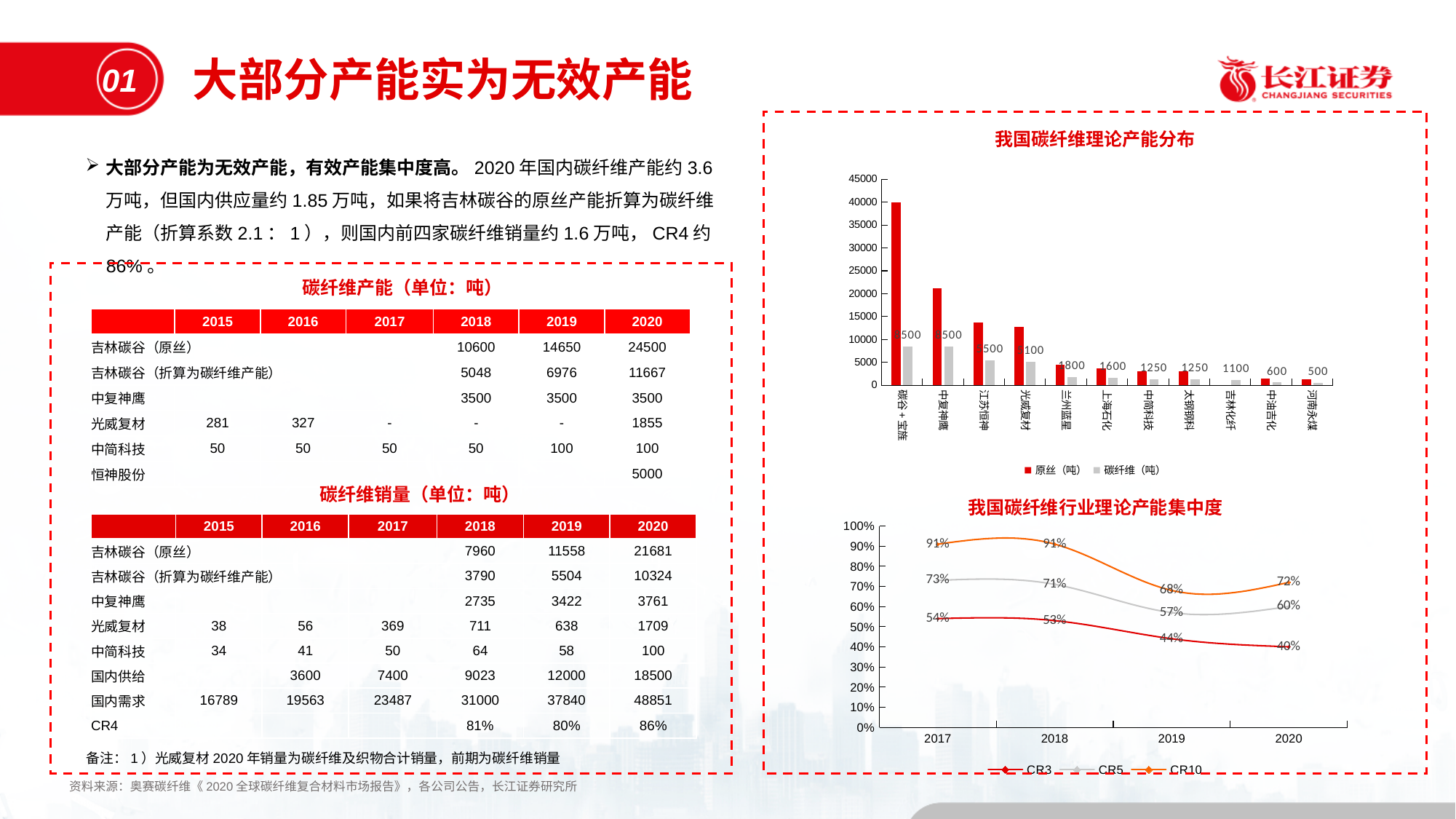

大部分产能实为无效产能
01

我国碳纤维理论产能分布
大部分产能为无效产能，有效产能集中度高。2020年国内碳纤维产能约3.6万吨，但国内供应量约1.85万吨，如果将吉林碳谷的原丝产能折算为碳纤维产能（折算系数2.1：1），则国内前四家碳纤维销量约1.6万吨，CR4约86%。

### Chart

| Category | 原丝（吨） | 碳纤维（吨） |
|---|---|---|
| 碳谷+宝旌 | 40000.0 | 8500.0 |
| 中复神鹰 | 21250.0 | 8500.0 |
| 江苏恒神 | 13750.0 | 5500.0 |
| 光威复材 | 12750.0 | 5100.0 |
| 兰州蓝星 | 4500.0 | 1800.0 |
| 上海石化 | 3750.0 | 1600.0 |
| 中简科技 | 3125.0 | 1250.0 |
| 太钢钢科 | 3125.0 | 1250.0 |
| 吉林化纤 | None | 1100.0 |
| 中油吉化 | 1500.0 | 600.0 |
| 河南永煤 | 1250.0 | 500.0 |
碳纤维产能（单位：吨）
|  | 2015 | 2016 | 2017 | 2018 | 2019 | 2020 |
| --- | --- | --- | --- | --- | --- | --- |
| 吉林碳谷（原丝） |  |  |  | 10600 | 14650 | 24500 |
| 吉林碳谷（折算为碳纤维产能） |  |  |  | 5048 | 6976 | 11667 |
| 中复神鹰 |  |  |  | 3500 | 3500 | 3500 |
| 光威复材 | 281 | 327 | - | - | - | 1855 |
| 中简科技 | 50 | 50 | 50 | 50 | 100 | 100 |
| 恒神股份 |  |  |  |  |  | 5000 |
碳纤维销量（单位：吨）
我国碳纤维行业理论产能集中度
|  | 2015 | 2016 | 2017 | 2018 | 2019 | 2020 |
| --- | --- | --- | --- | --- | --- | --- |
| 吉林碳谷（原丝） |  |  |  | 7960 | 11558 | 21681 |
| 吉林碳谷（折算为碳纤维产能） |  |  |  | 3790 | 5504 | 10324 |
| 中复神鹰 |  |  |  | 2735 | 3422 | 3761 |
| 光威复材 | 38 | 56 | 369 | 711 | 638 | 1709 |
| 中简科技 | 34 | 41 | 50 | 64 | 58 | 100 |
| 国内供给 |  | 3600 | 7400 | 9023 | 12000 | 18500 |
| 国内需求 | 16789 | 19563 | 23487 | 31000 | 37840 | 48851 |
| CR4 |  |  |  | 81% | 80% | 86% |

### Chart

| Category | CR3 | CR5 | CR10 |
|---|---|---|---|
| 2017 | 0.54 | 0.73 | 0.91 |
| 2018 | 0.53 | 0.71 | 0.91 |
| 2019 | 0.44 | 0.57 | 0.68 |
| 2020 | 0.4 | 0.6 | 0.72 |
备注：1）光威复材2020年销量为碳纤维及织物合计销量，前期为碳纤维销量
资料来源：奥赛碳纤维《2020全球碳纤维复合材料市场报告》，各公司公告，长江证券研究所